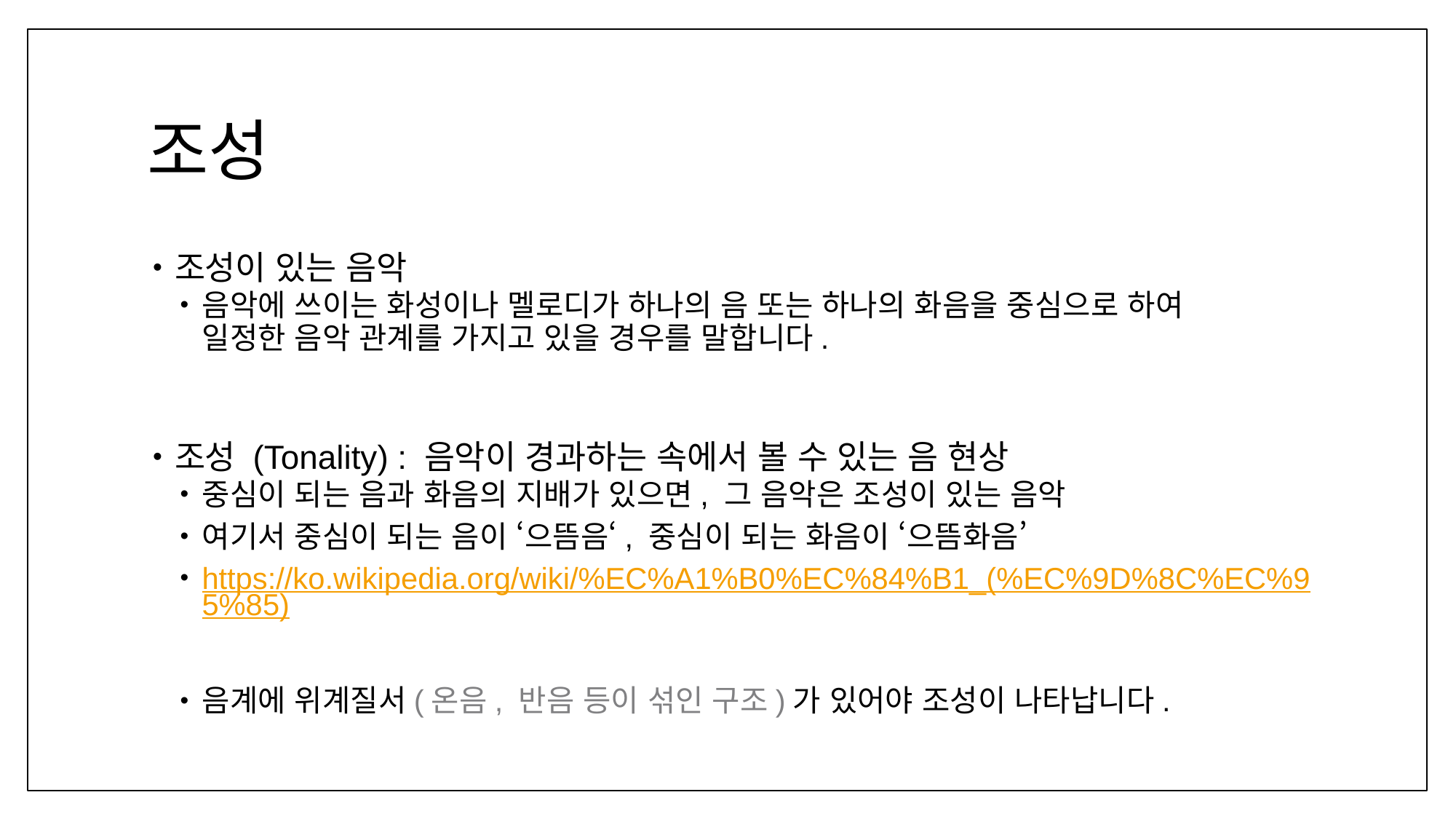

# 조성
조성이 있는 음악
음악에 쓰이는 화성이나 멜로디가 하나의 음 또는 하나의 화음을 중심으로 하여
일정한 음악 관계를 가지고 있을 경우를 말합니다.

조성 (Tonality) : 음악이 경과하는 속에서 볼 수 있는 음 현상
중심이 되는 음과 화음의 지배가 있으면, 그 음악은 조성이 있는 음악
여기서 중심이 되는 음이 ‘으뜸음‘, 중심이 되는 화음이 ‘으뜸화음’
https://ko.wikipedia.org/wiki/%EC%A1%B0%EC%84%B1_(%EC%9D%8C%EC%95%85)

음계에 위계질서(온음, 반음 등이 섞인 구조)가 있어야 조성이 나타납니다.